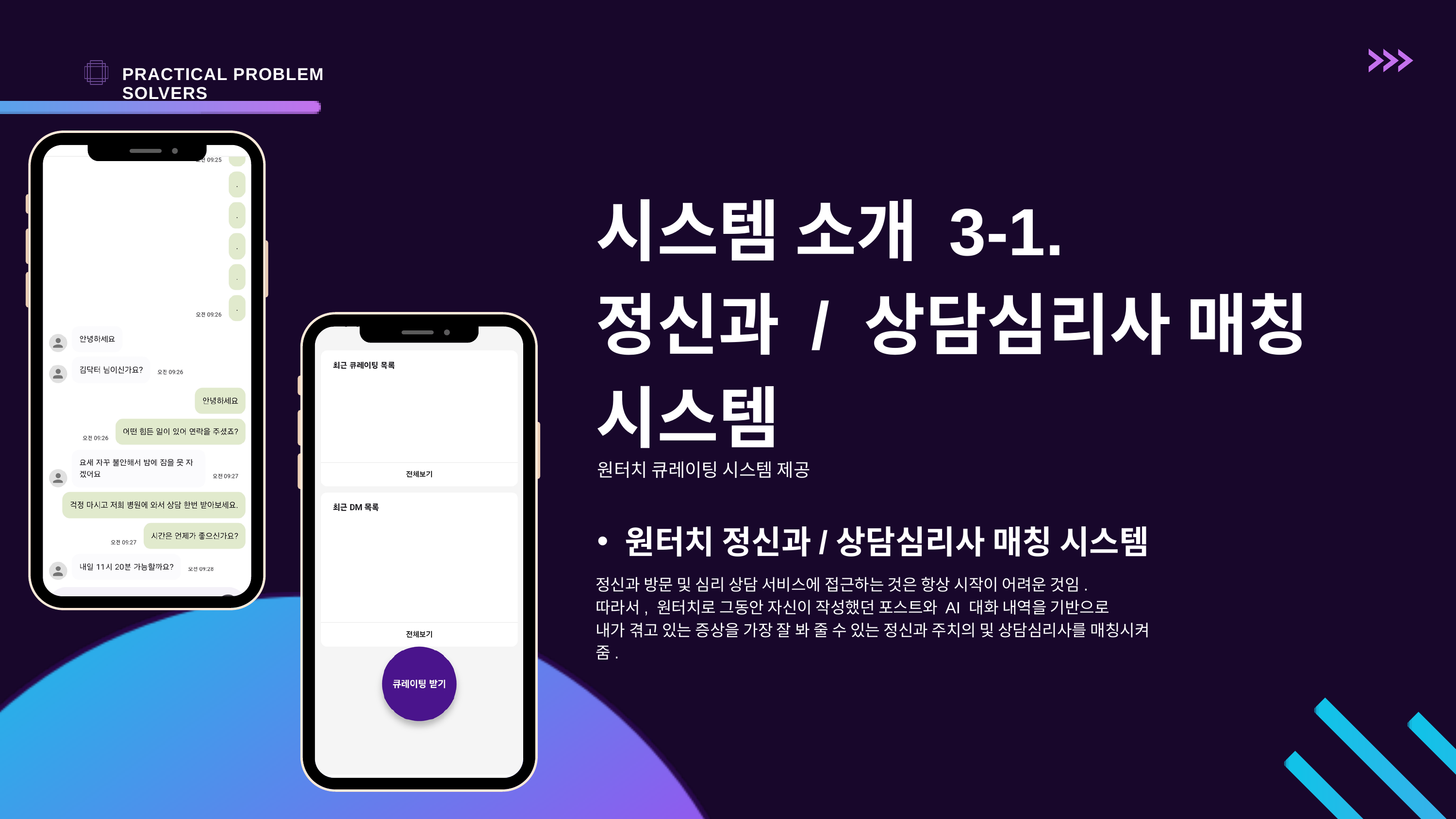

PRACTICAL PROBLEM SOLVERS

시스템 소개 3-1.
정신과 / 상담심리사 매칭 시스템

원터치 큐레이팅 시스템 제공
원터치 정신과/상담심리사 매칭 시스템
정신과 방문 및 심리 상담 서비스에 접근하는 것은 항상 시작이 어려운 것임.
따라서, 원터치로 그동안 자신이 작성했던 포스트와 AI 대화 내역을 기반으로
내가 겪고 있는 증상을 가장 잘 봐 줄 수 있는 정신과 주치의 및 상담심리사를 매칭시켜
줌.